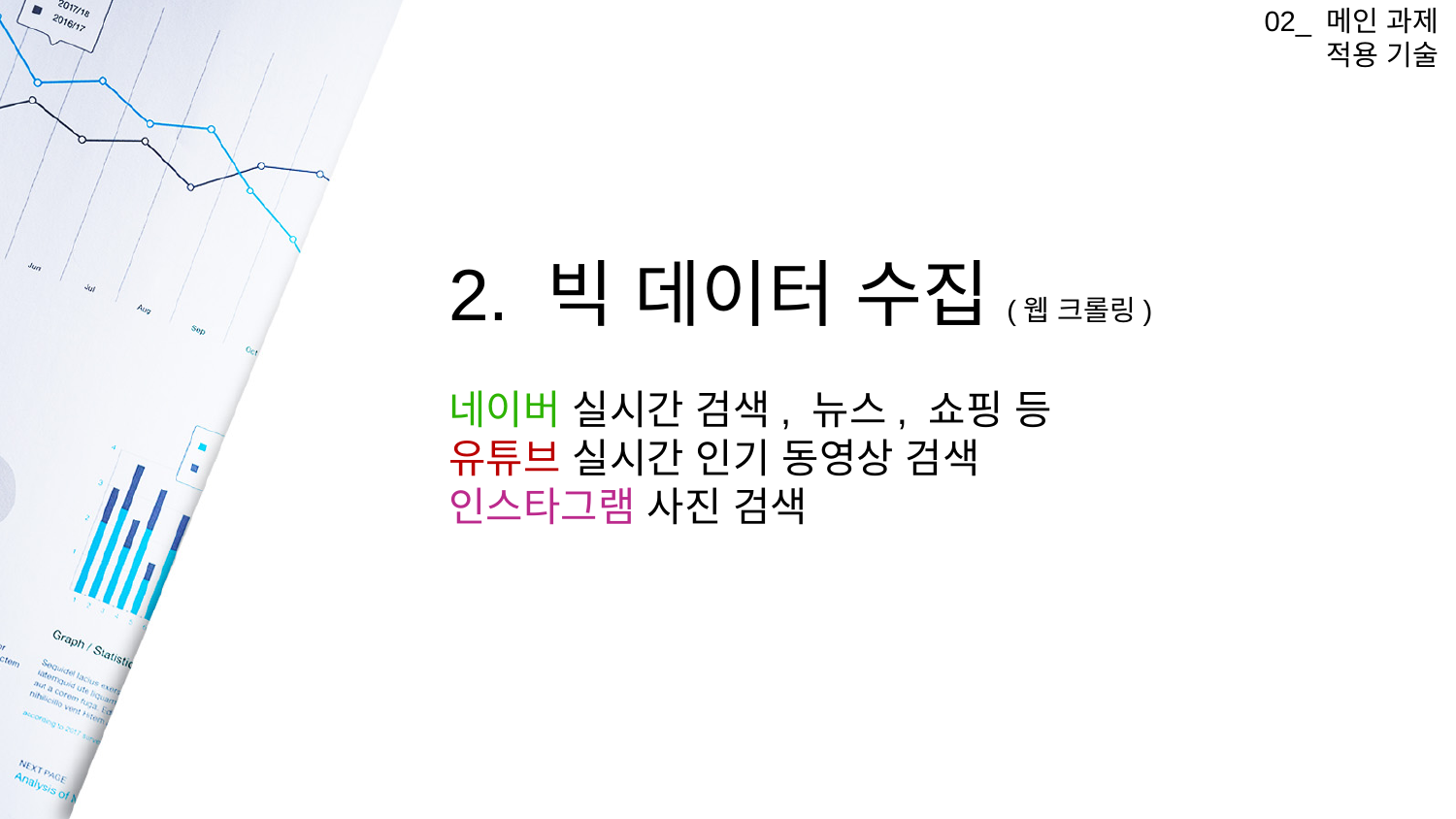

02_ 메인 과제
적용 기술
2. 빅 데이터 수집(웹 크롤링)

네이버 실시간 검색, 뉴스, 쇼핑 등
유튜브 실시간 인기 동영상 검색
인스타그램 사진 검색